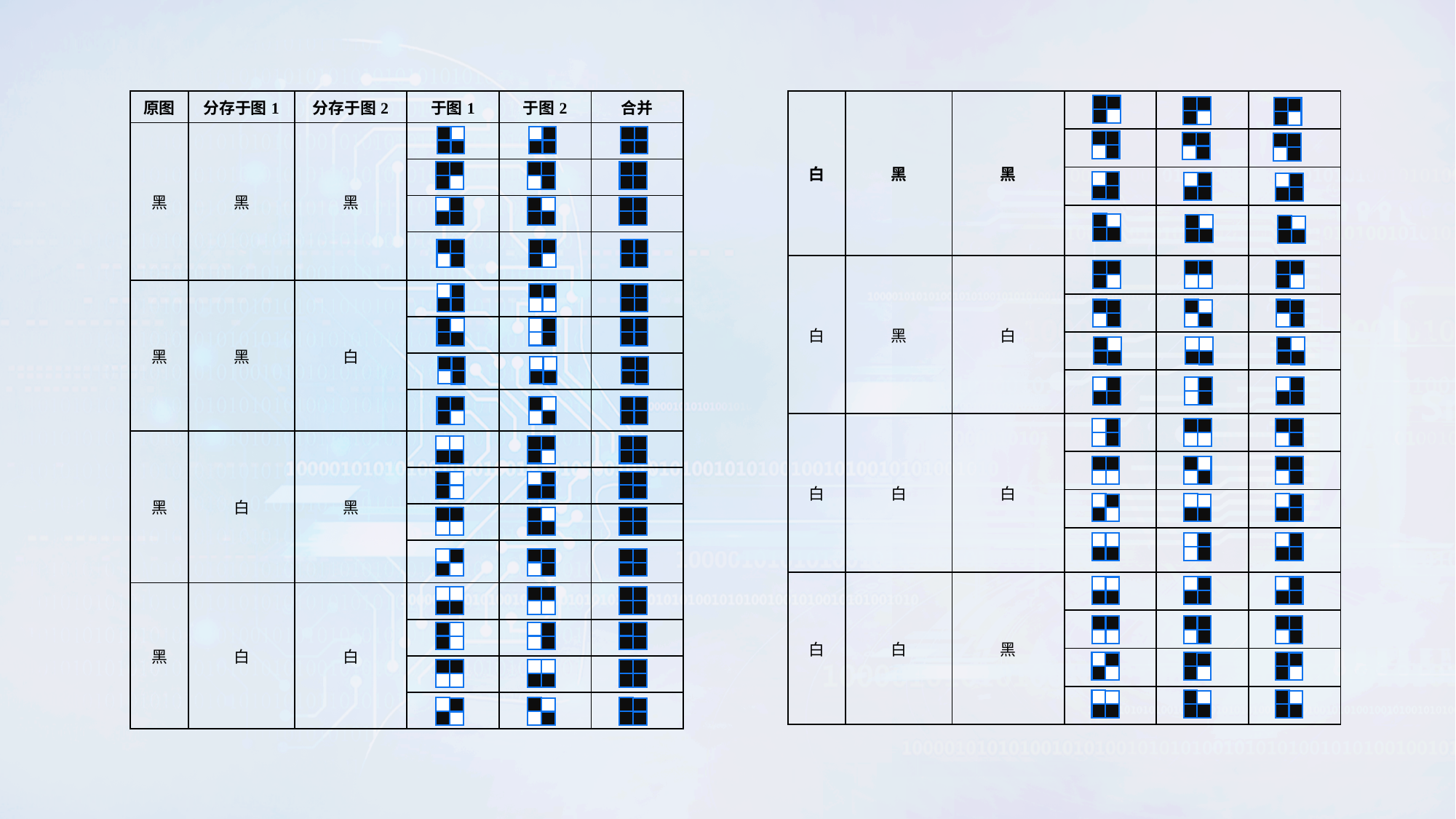

| 原图 | 分存于图1 | 分存于图2 | 于图1 | 于图2 | 合并 |
| --- | --- | --- | --- | --- | --- |
| 黑 | 黑 | 黑 |  |  |  |
|  |  |  |  |  |  |
|  |  |  |  |  |  |
|  |  |  |  |  |  |
| 黑 | 黑 | 白 |  |  |  |
|  |  |  |  |  |  |
|  |  |  |  |  |  |
|  |  |  |  |  |  |
| 黑 | 白 | 黑 |  |  |  |
|  |  |  |  |  |  |
|  |  |  |  |  |  |
|  |  |  |  |  |  |
| 黑 | 白 | 白 |  |  |  |
|  |  |  |  |  |  |
|  |  |  |  |  |  |
|  |  |  |  |  |  |
| 白 | 黑 | 黑 |  |  |  |
| --- | --- | --- | --- | --- | --- |
|  |  |  |  |  |  |
|  |  |  |  |  |  |
|  |  |  |  |  |  |
| 白 | 黑 | 白 |  |  |  |
|  |  |  |  |  |  |
|  |  |  |  |  |  |
|  |  |  |  |  |  |
| 白 | 白 | 白 |  |  |  |
|  |  |  |  |  |  |
|  |  |  |  |  |  |
|  |  |  |  |  |  |
| 白 | 白 | 黑 |  |  |  |
|  |  |  |  |  |  |
|  |  |  |  |  |  |
|  |  |  |  |  |  |